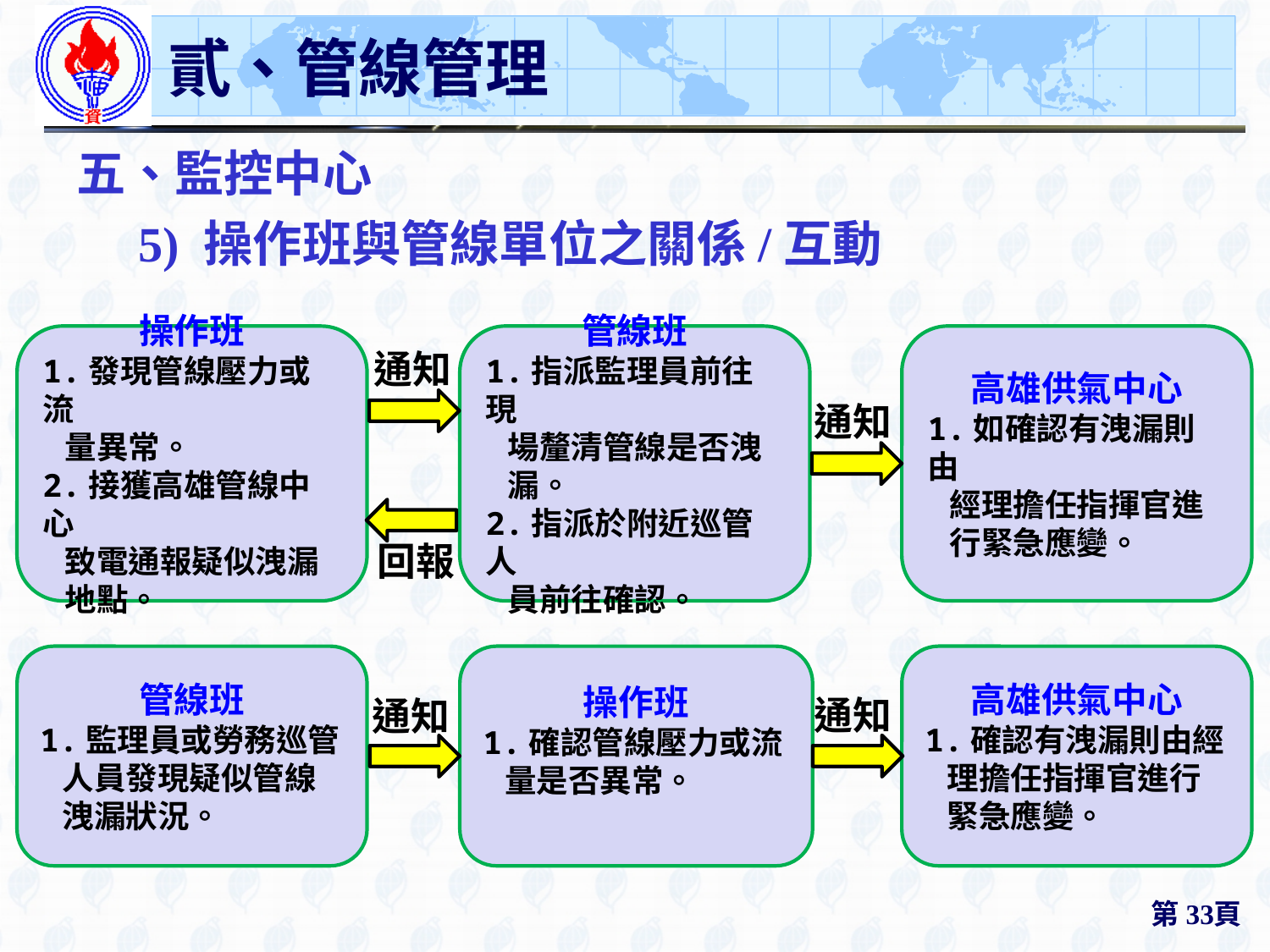

# 貳、管線管理
五、監控中心
5) 操作班與管線單位之關係/互動
操作班
1.發現管線壓力或流
  量異常。
2.接獲高雄管線中心
  致電通報疑似洩漏
  地點。
管線班
1.指派監理員前往現
  場釐清管線是否洩
  漏。
2.指派於附近巡管人
  員前往確認。
高雄供氣中心
1.如確認有洩漏則由
  經理擔任指揮官進
  行緊急應變。
通知

通知

回報
管線班
1.監理員或勞務巡管
  人員發現疑似管線
  洩漏狀況。
操作班
1.確認管線壓力或流
  量是否異常。

高雄供氣中心
1.確認有洩漏則由經
  理擔任指揮官進行
  緊急應變。
通知
通知

第33頁